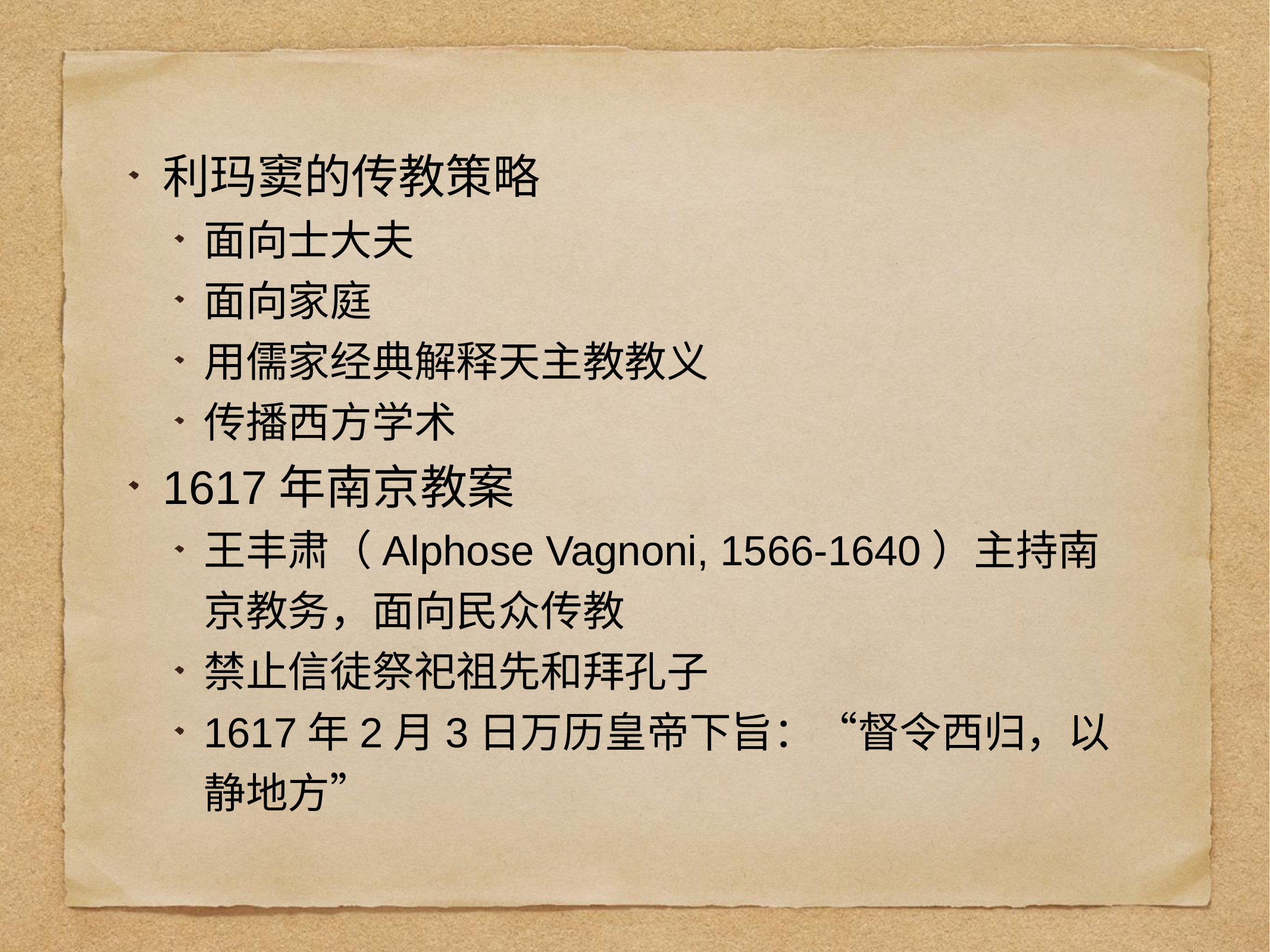

利玛窦的传教策略
面向士大夫
面向家庭
用儒家经典解释天主教教义
传播西方学术
1617年南京教案
王丰肃（Alphose Vagnoni, 1566-1640）主持南京教务，面向民众传教
禁止信徒祭祀祖先和拜孔子
1617年2月3日万历皇帝下旨：“督令西归，以静地方”